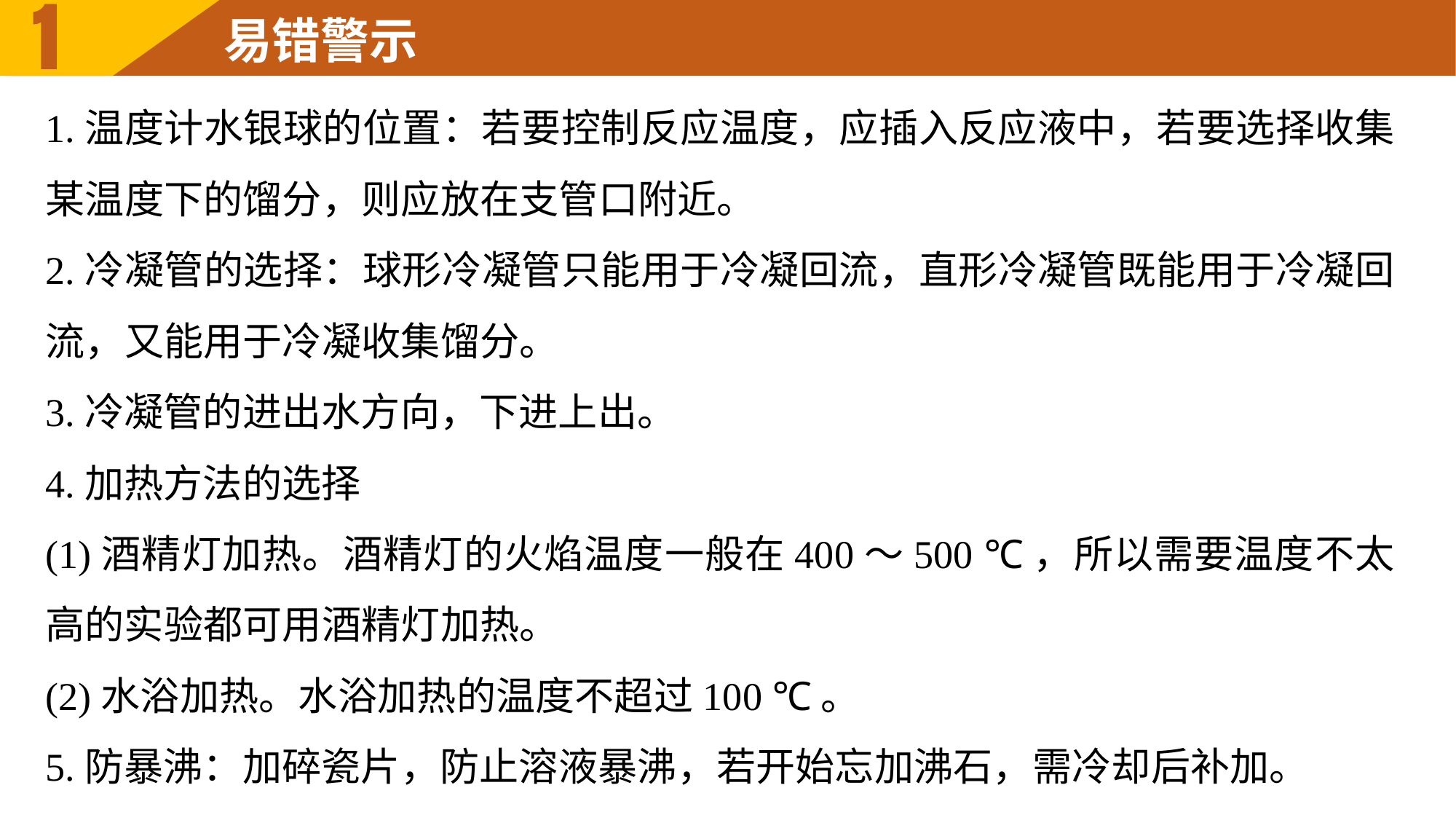

1

易错警示
1.温度计水银球的位置：若要控制反应温度，应插入反应液中，若要选择收集某温度下的馏分，则应放在支管口附近。
2.冷凝管的选择：球形冷凝管只能用于冷凝回流，直形冷凝管既能用于冷凝回流，又能用于冷凝收集馏分。
3.冷凝管的进出水方向，下进上出。
4.加热方法的选择
(1)酒精灯加热。酒精灯的火焰温度一般在400～500 ℃，所以需要温度不太高的实验都可用酒精灯加热。
(2)水浴加热。水浴加热的温度不超过100 ℃。
5.防暴沸：加碎瓷片，防止溶液暴沸，若开始忘加沸石，需冷却后补加。